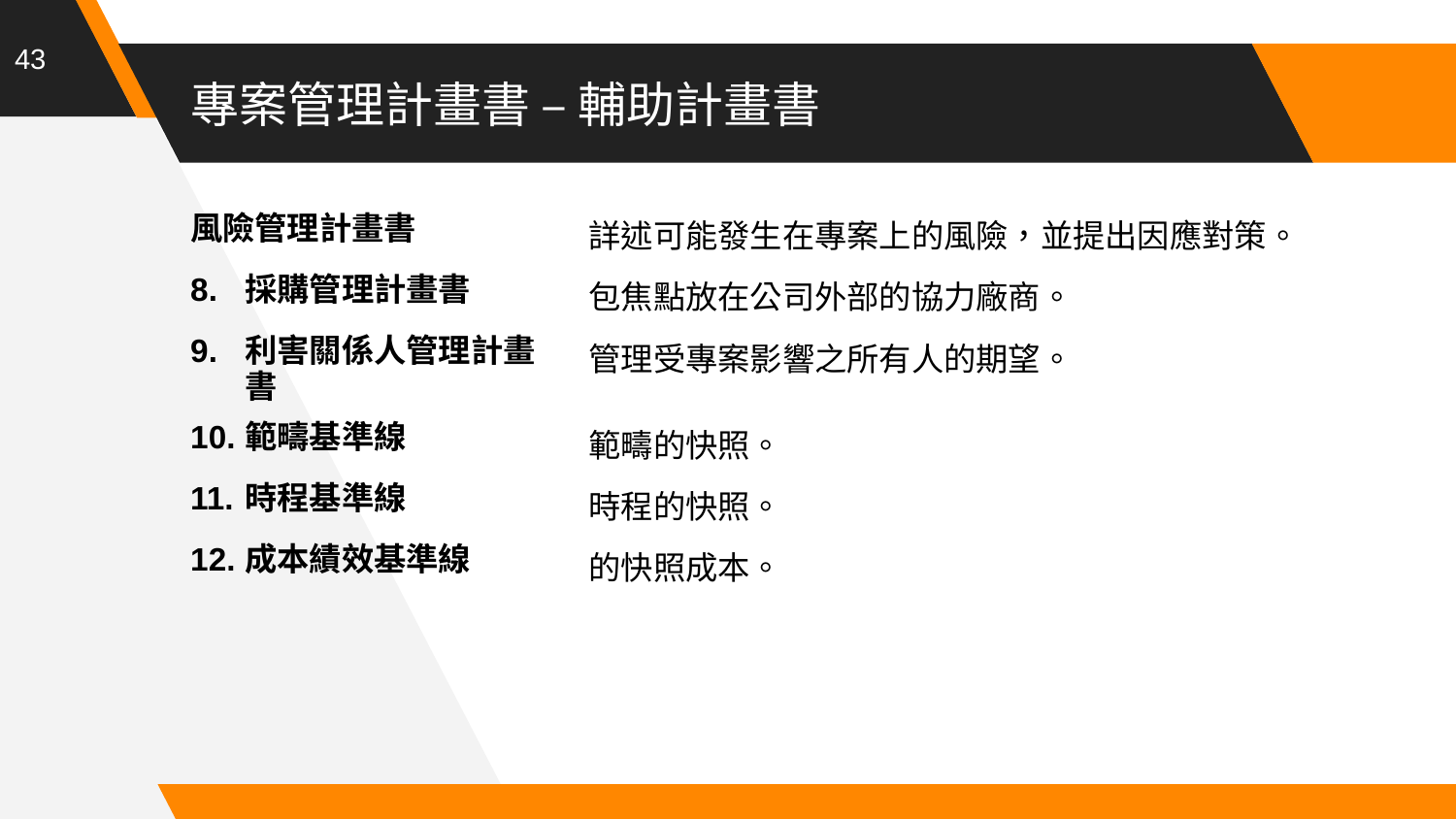

43
# 專案管理計畫書 – 輔助計畫書
| 風險管理計畫書 | 詳述可能發生在專案上的風險，並提出因應對策。 |
| --- | --- |
| 採購管理計畫書 | 包焦點放在公司外部的協力廠商。 |
| 利害關係人管理計畫書 | 管理受專案影響之所有人的期望。 |
| 範疇基準線 | 範疇的快照。 |
| 時程基準線 | 時程的快照。 |
| 成本績效基準線 | 的快照成本。 |
|  |  |